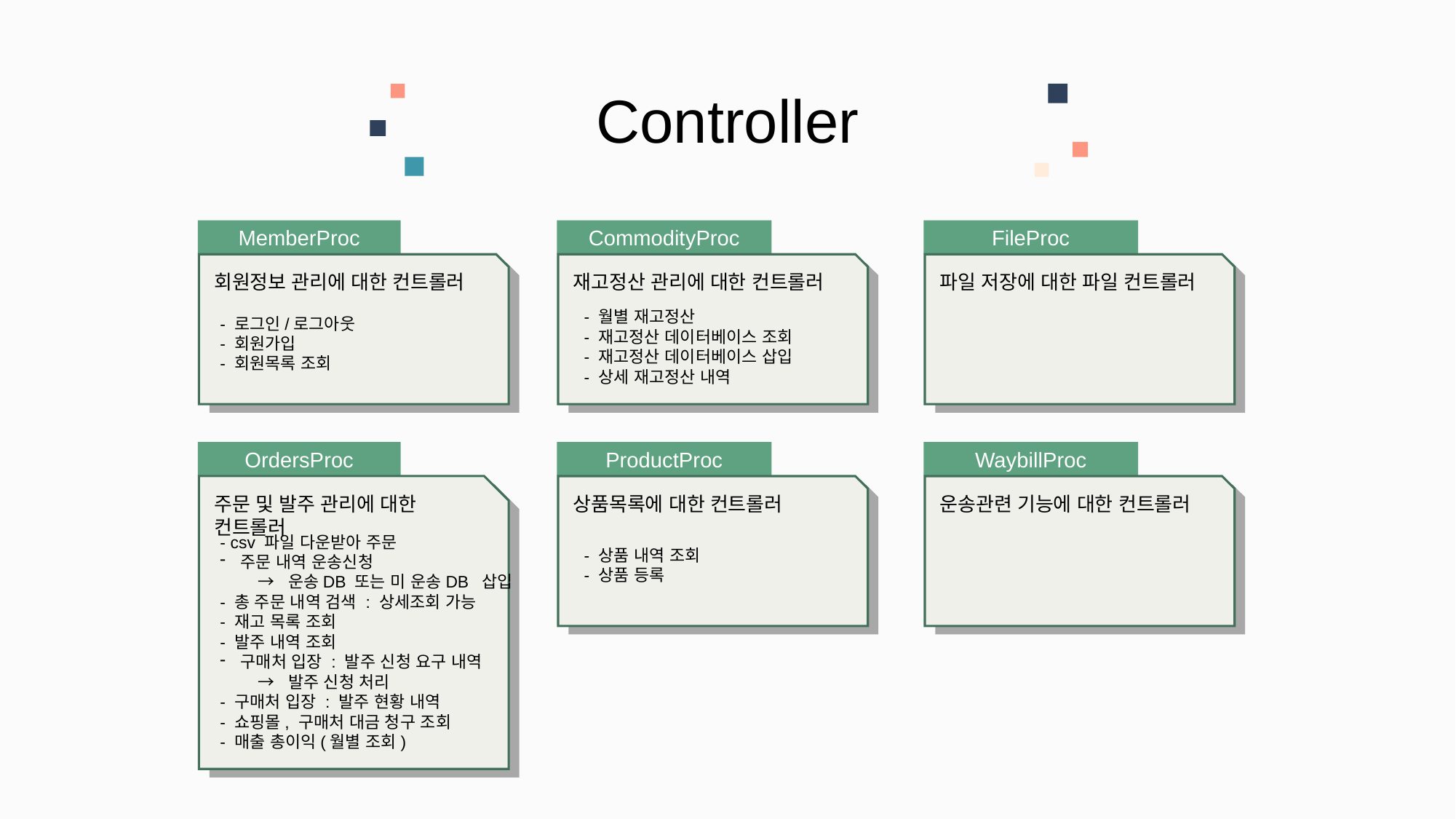

Controller

MemberProc
CommodityProc
FileProc

회원정보 관리에 대한 컨트롤러
재고정산 관리에 대한 컨트롤러
파일 저장에 대한 파일 컨트롤러
- 월별 재고정산
- 재고정산 데이터베이스 조회
- 재고정산 데이터베이스 삽입
- 상세 재고정산 내역
- 로그인/로그아웃
- 회원가입
- 회원목록 조회
OrdersProc
ProductProc
WaybillProc

주문 및 발주 관리에 대한 컨트롤러
상품목록에 대한 컨트롤러
운송관련 기능에 대한 컨트롤러
- csv 파일 다운받아 주문
주문 내역 운송신청
        →  운송DB 또는 미 운송DB  삽입
- 총 주문 내역 검색 : 상세조회 가능
- 재고 목록 조회
- 발주 내역 조회
구매처 입장 : 발주 신청 요구 내역
        →  발주 신청 처리
- 구매처 입장 : 발주 현황 내역
- 쇼핑몰, 구매처 대금 청구 조회
- 매출 총이익(월별 조회)
- 상품 내역 조회
- 상품 등록